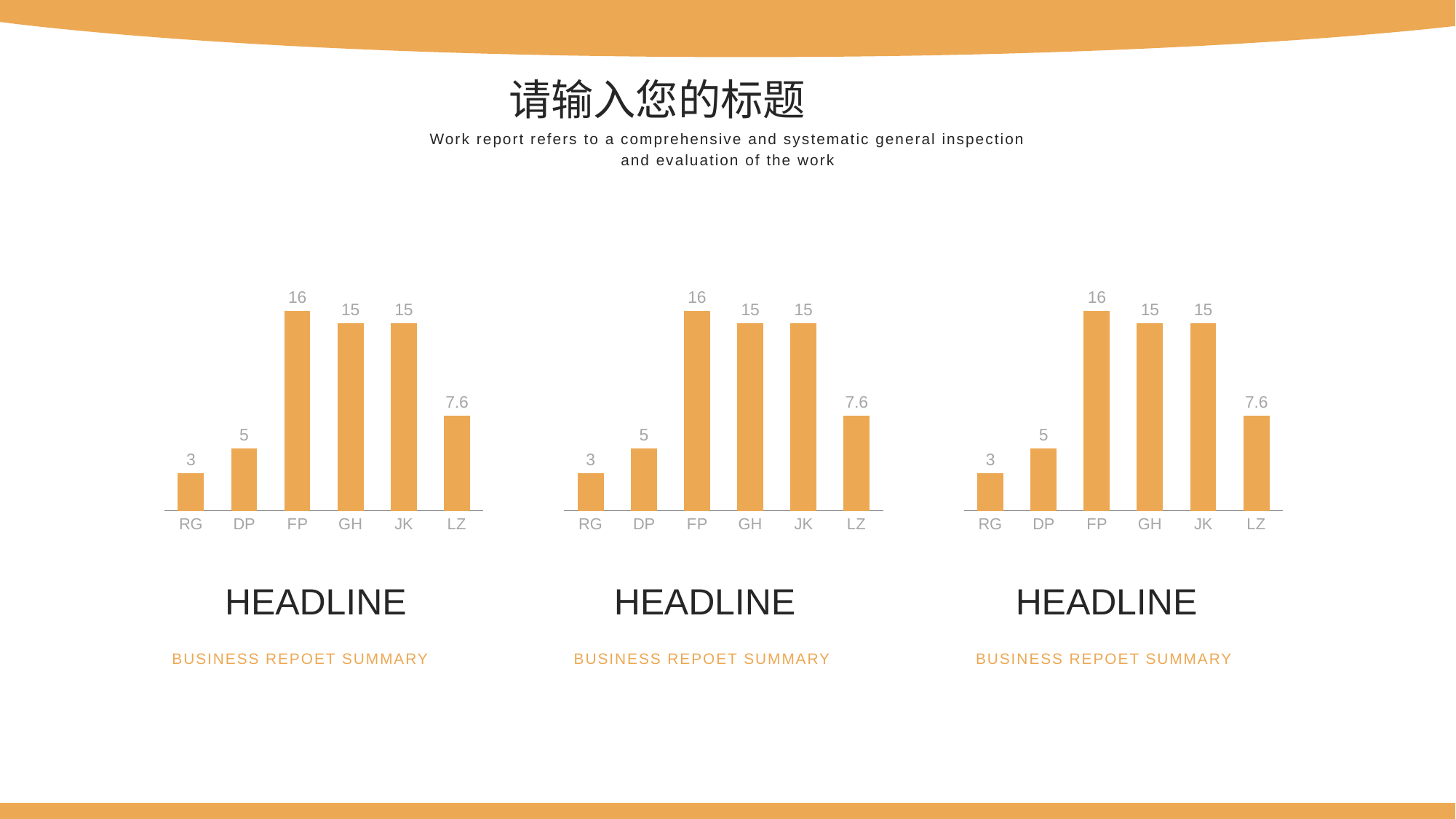

请输入您的标题
Work report refers to a comprehensive and systematic general inspection and evaluation of the work

### Chart

| Category | 系列 1 |
|---|---|
| RG | 3.0 |
| DP | 5.0 |
| FP | 16.0 |
| GH | 15.0 |
| JK | 15.0 |
| LZ | 7.6 |

### Chart

| Category | 系列 1 |
|---|---|
| RG | 3.0 |
| DP | 5.0 |
| FP | 16.0 |
| GH | 15.0 |
| JK | 15.0 |
| LZ | 7.6 |

### Chart

| Category | 系列 1 |
|---|---|
| RG | 3.0 |
| DP | 5.0 |
| FP | 16.0 |
| GH | 15.0 |
| JK | 15.0 |
| LZ | 7.6 |
HEADLINE
HEADLINE
HEADLINE
BUSINESS REPOET SUMMARY
BUSINESS REPOET SUMMARY
BUSINESS REPOET SUMMARY